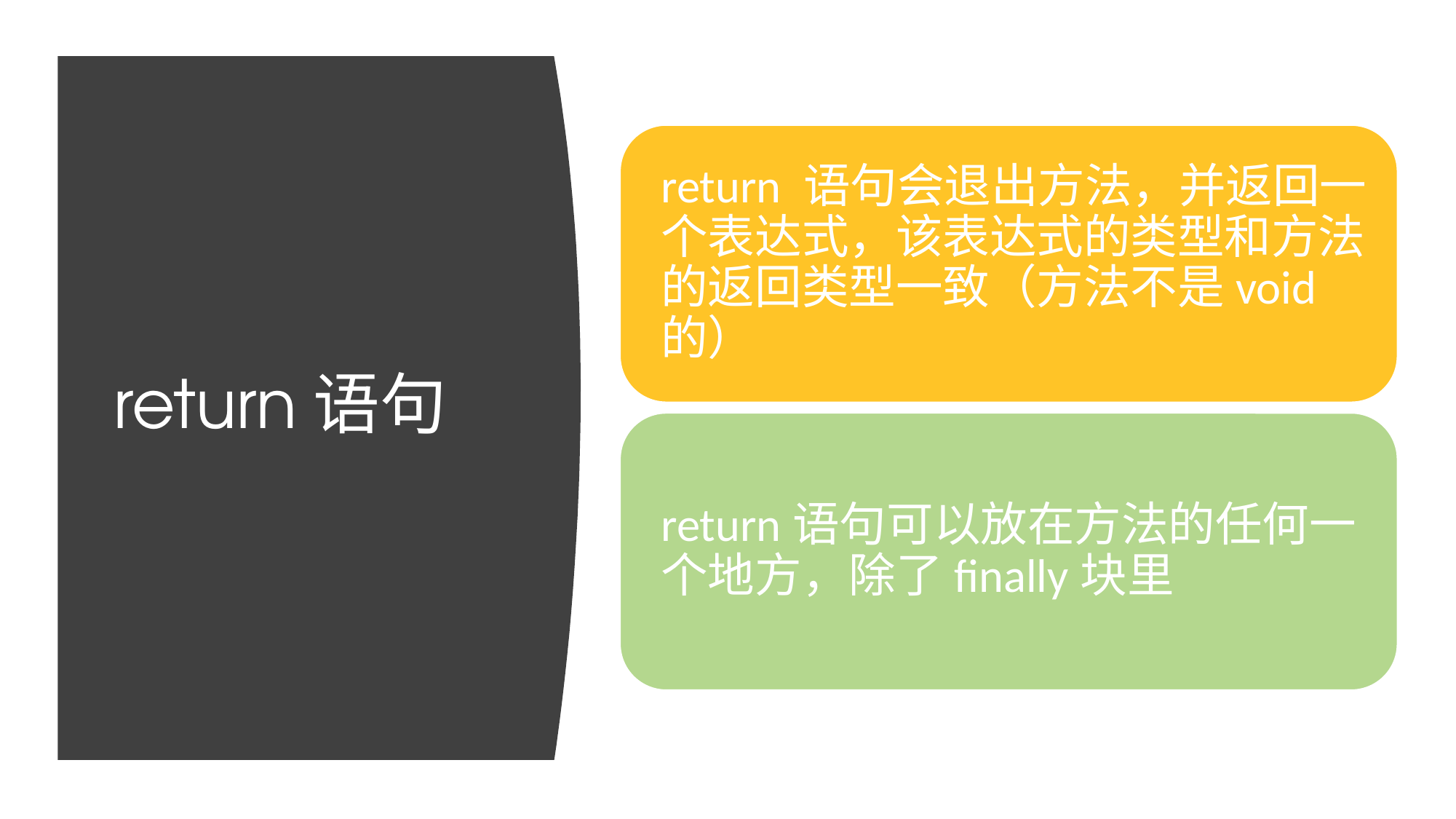

return 语句会退出方法，并返回一个表达式，该表达式的类型和方法的返回类型一致（方法不是void的）
return语句可以放在方法的任何一个地方，除了finally块里

# return语句